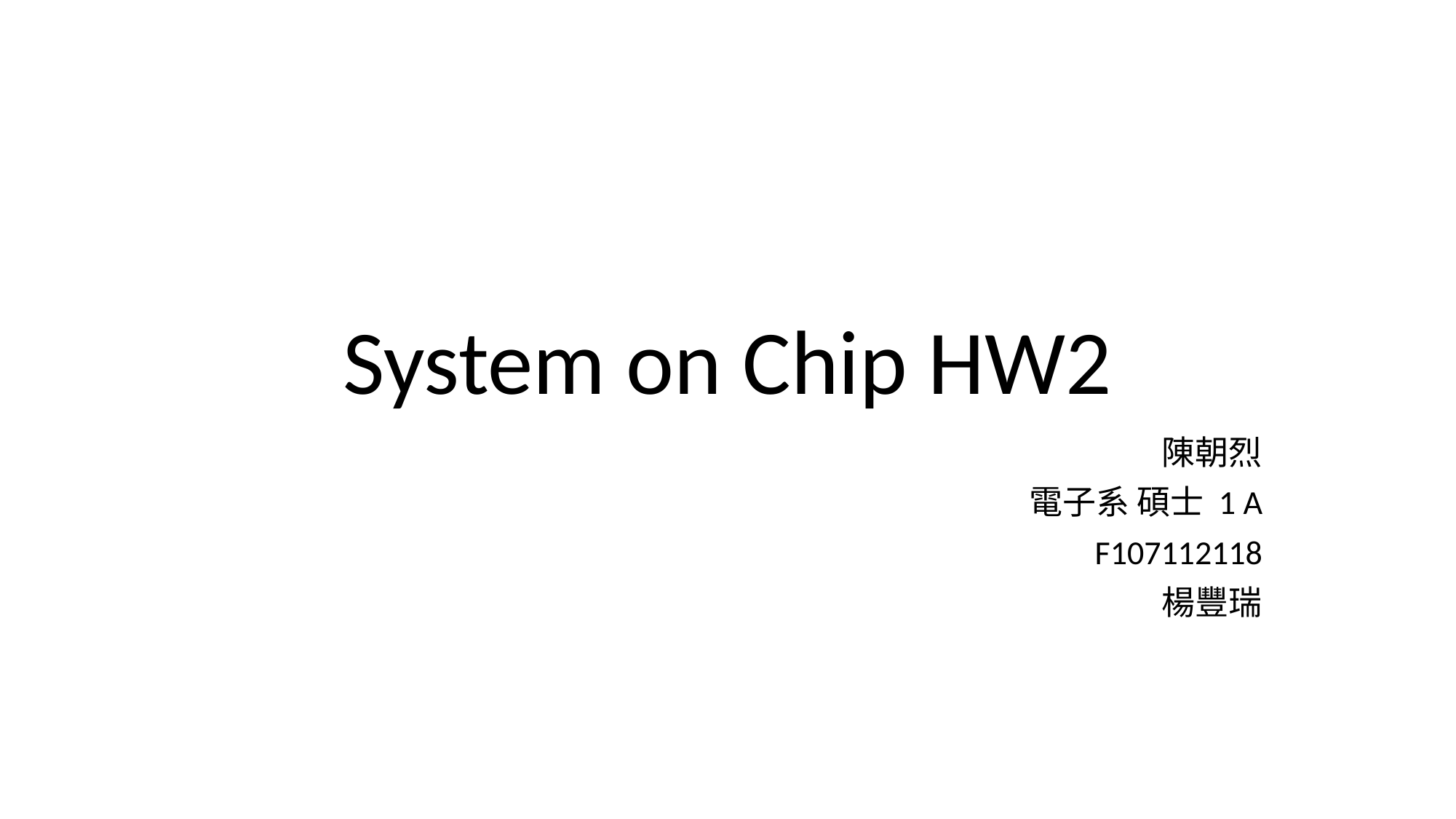

# System on Chip HW2
陳朝烈
電子系 碩士 1 A
F107112118
楊豐瑞